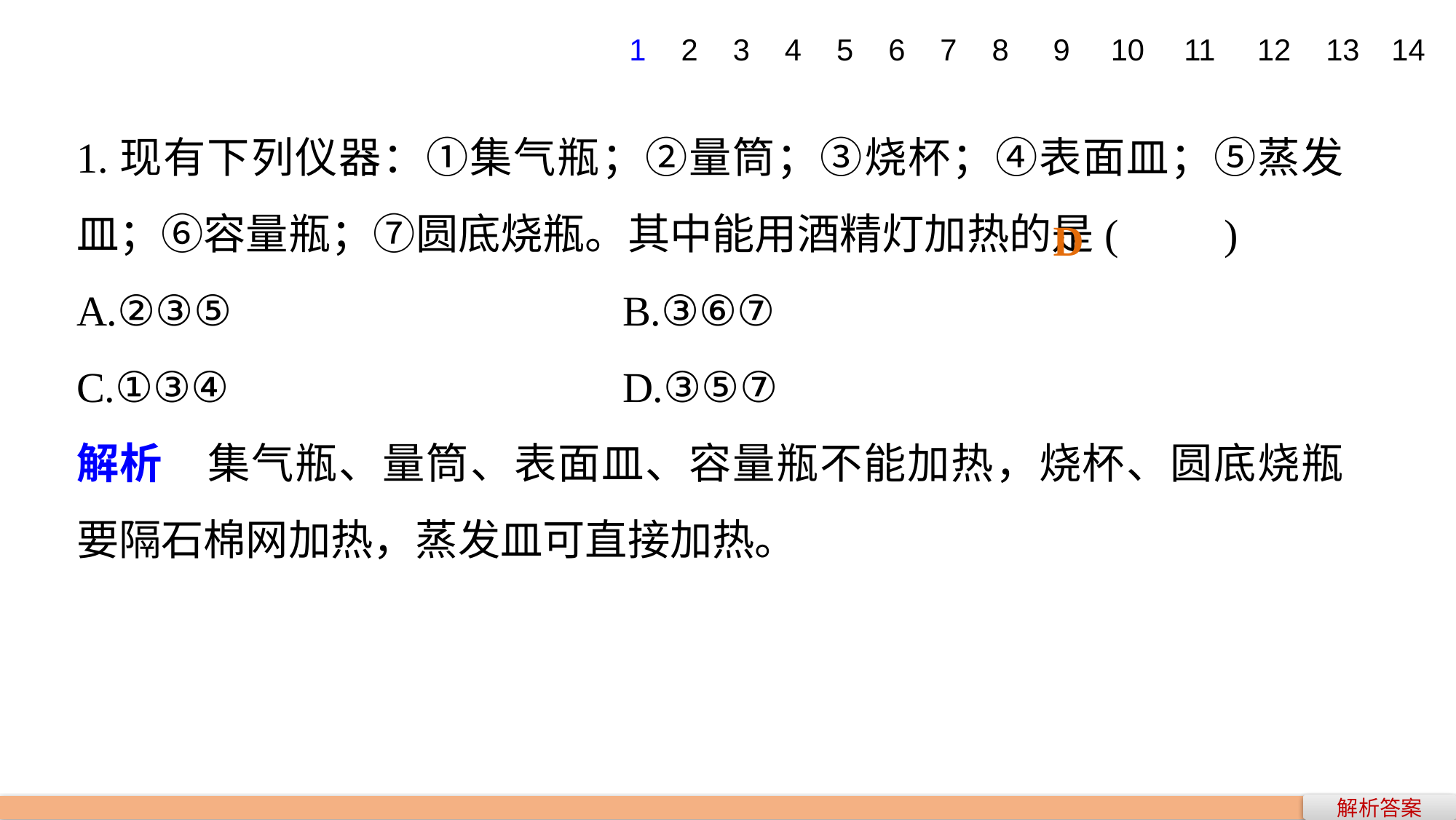

1
2
3
4
5
6
7
8
9
10
11
12
13
14
1.现有下列仪器：①集气瓶；②量筒；③烧杯；④表面皿；⑤蒸发皿；⑥容量瓶；⑦圆底烧瓶。其中能用酒精灯加热的是(　　)
A.②③⑤  				B.③⑥⑦
C.①③④  				D.③⑤⑦
解析　集气瓶、量筒、表面皿、容量瓶不能加热，烧杯、圆底烧瓶要隔石棉网加热，蒸发皿可直接加热。
D
解析答案